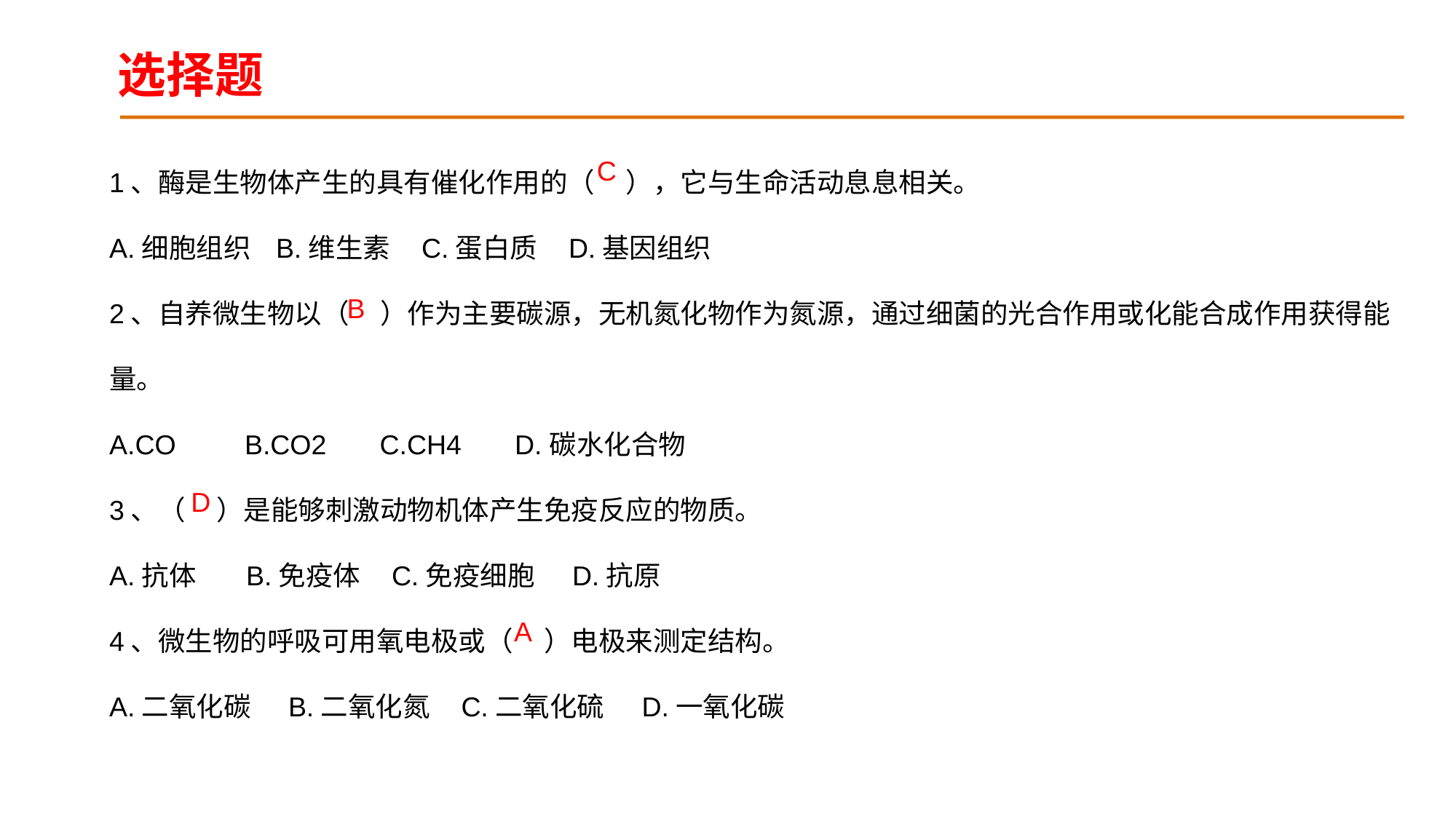

选择题
1、酶是生物体产生的具有催化作用的（     ），它与生命活动息息相关。
A.细胞组织   B.维生素    C.蛋白质    D.基因组织
2、自养微生物以（     ）作为主要碳源，无机氮化物作为氮源，通过细菌的光合作用或化能合成作用获得能量。
A.CO         B.CO2       C.CH4       D.碳水化合物
3、（     ）是能够刺激动物机体产生免疫反应的物质。
A.抗体       B.免疫体    C.免疫细胞     D.抗原
4、微生物的呼吸可用氧电极或（     ）电极来测定结构。
A.二氧化碳     B.二氧化氮    C.二氧化硫     D.一氧化碳
C
B
D
A